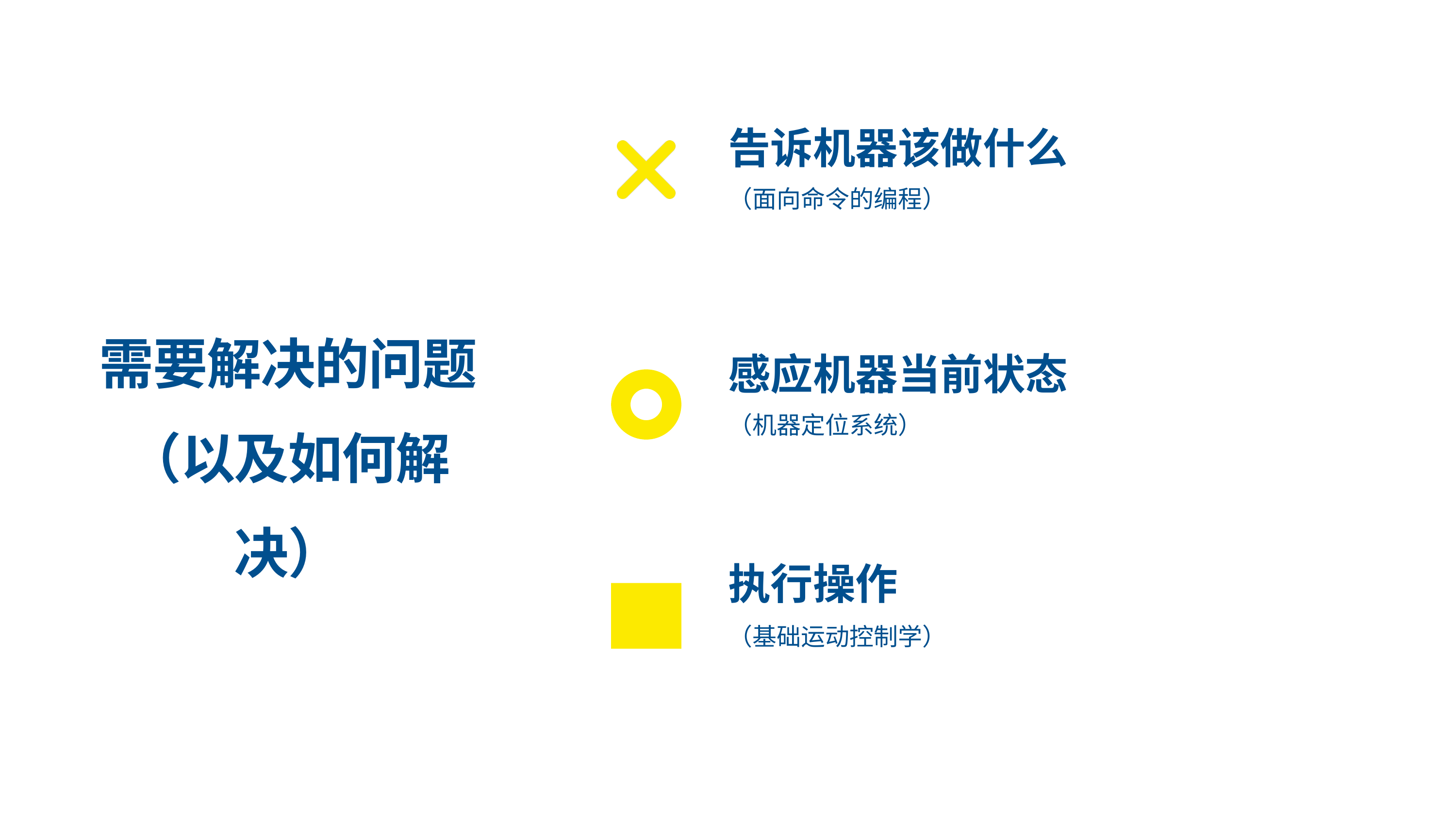

告诉机器该做什么
（面向命令的编程）

需要解决的问题
（以及如何解决）
感应机器当前状态
（机器定位系统）

执行操作
（基础运动控制学）